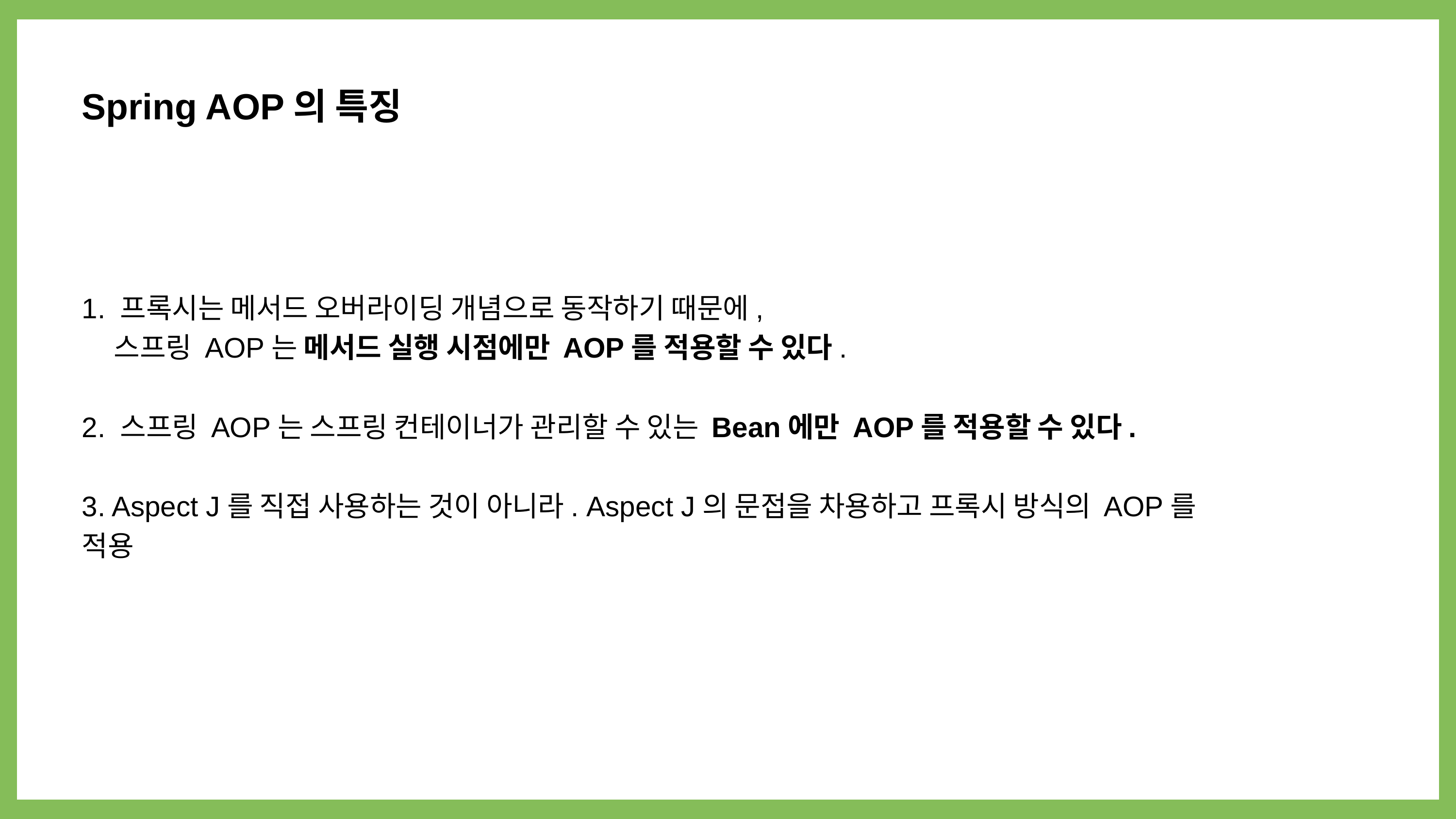

Spring AOP의 특징
1. 프록시는 메서드 오버라이딩 개념으로 동작하기 때문에,
    스프링 AOP는 메서드 실행 시점에만 AOP를 적용할 수 있다.

2. 스프링 AOP는 스프링 컨테이너가 관리할 수 있는 Bean에만 AOP를 적용할 수 있다.

3. Aspect J를 직접 사용하는 것이 아니라. Aspect J의 문접을 차용하고 프록시 방식의 AOP를 적용